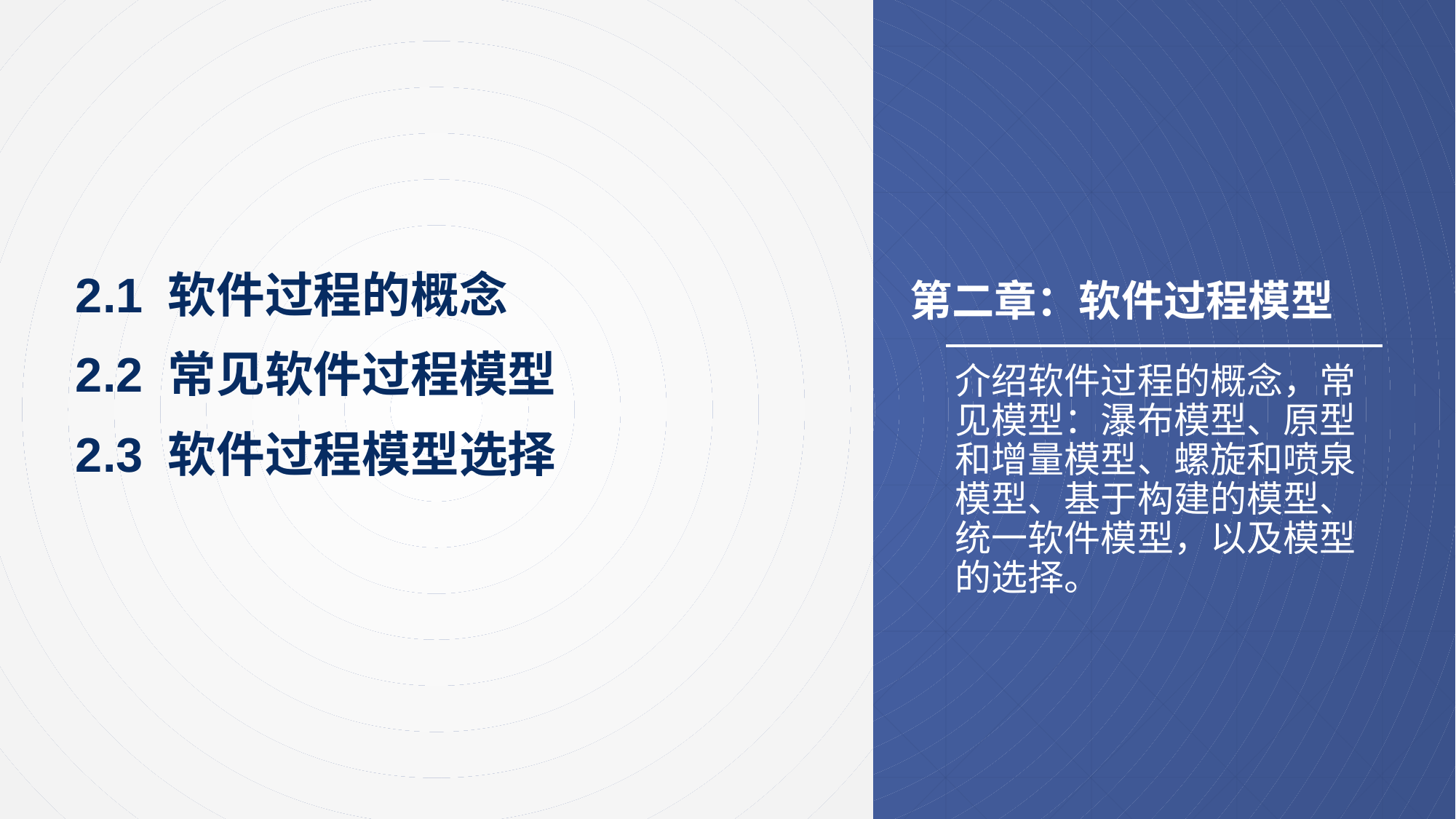

# 第二章：软件过程模型
2.1 软件过程的概念
2.2 常见软件过程模型
2.3 软件过程模型选择

介绍软件过程的概念，常见模型：瀑布模型、原型和增量模型、螺旋和喷泉模型、基于构建的模型、统一软件模型，以及模型的选择。